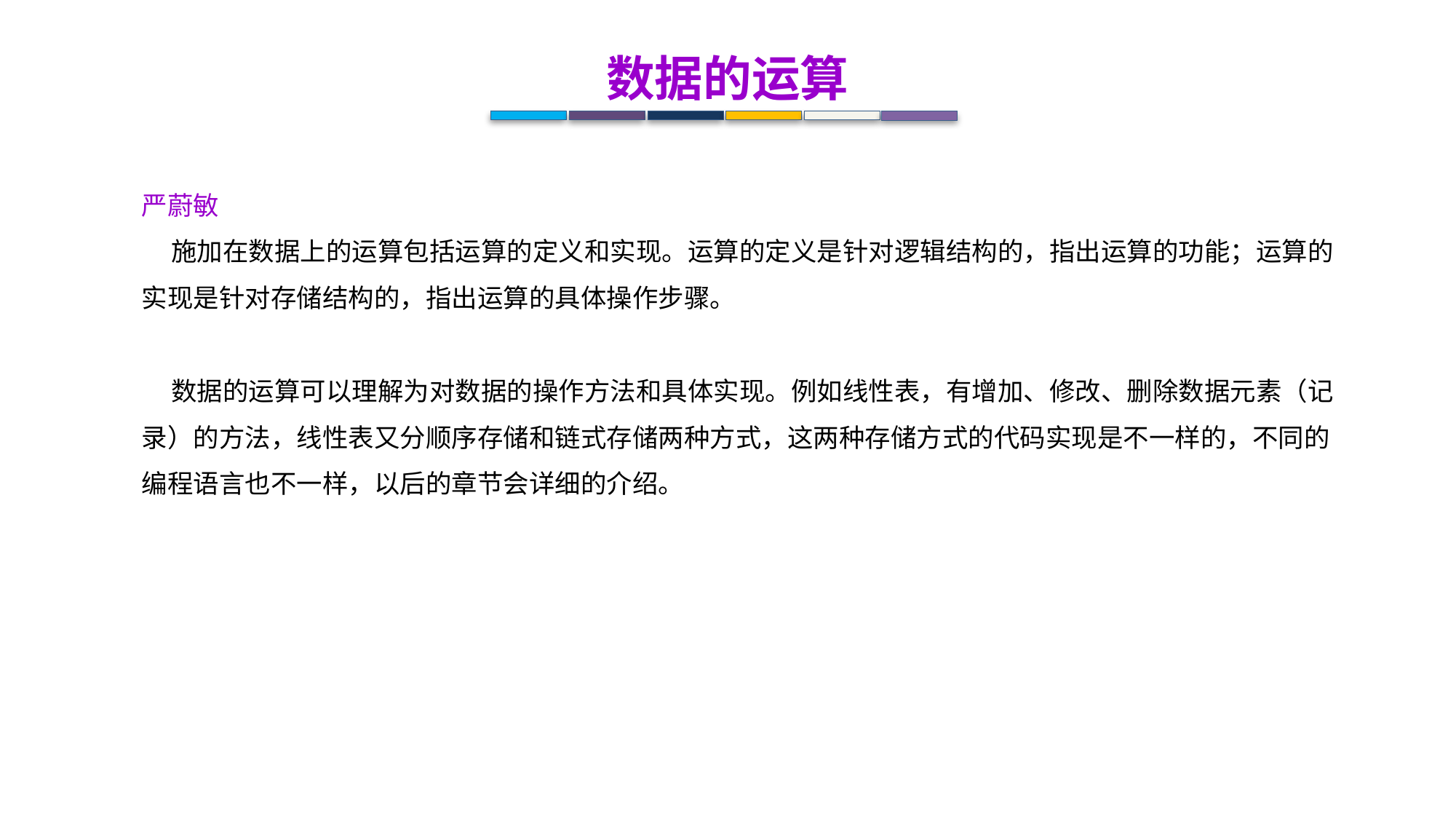

数据的运算

严蔚敏
    施加在数据上的运算包括运算的定义和实现。运算的定义是针对逻辑结构的，指出运算的功能；运算的实现是针对存储结构的，指出运算的具体操作步骤。

    数据的运算可以理解为对数据的操作方法和具体实现。例如线性表，有增加、修改、删除数据元素（记录）的方法，线性表又分顺序存储和链式存储两种方式，这两种存储方式的代码实现是不一样的，不同的编程语言也不一样，以后的章节会详细的介绍。